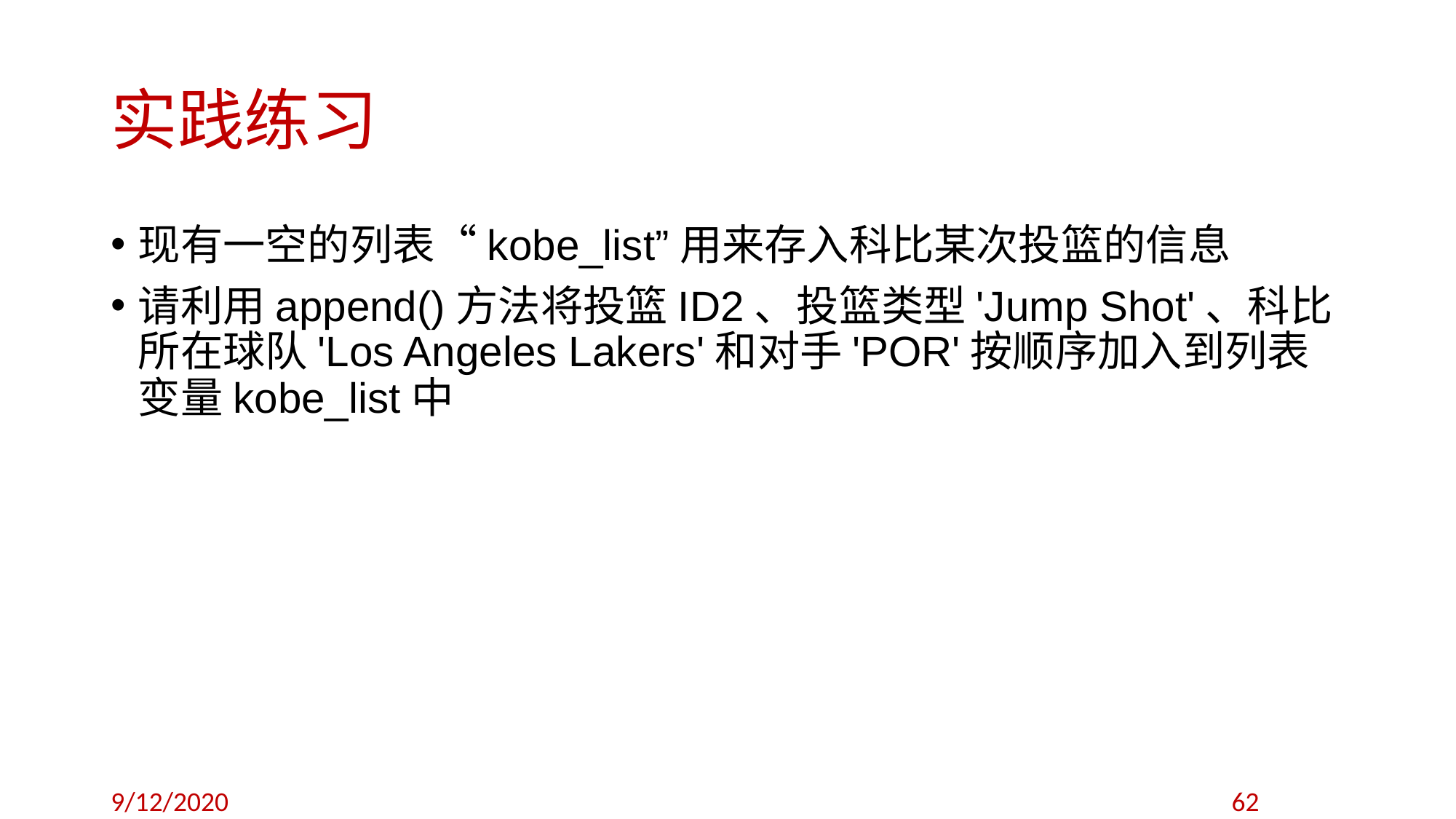

# 实践练习
现有一空的列表“kobe_list”用来存入科比某次投篮的信息
请利用append()方法将投篮ID2、投篮类型'Jump Shot'、科比所在球队'Los Angeles Lakers'和对手'POR'按顺序加入到列表变量kobe_list中

9/12/2020
62